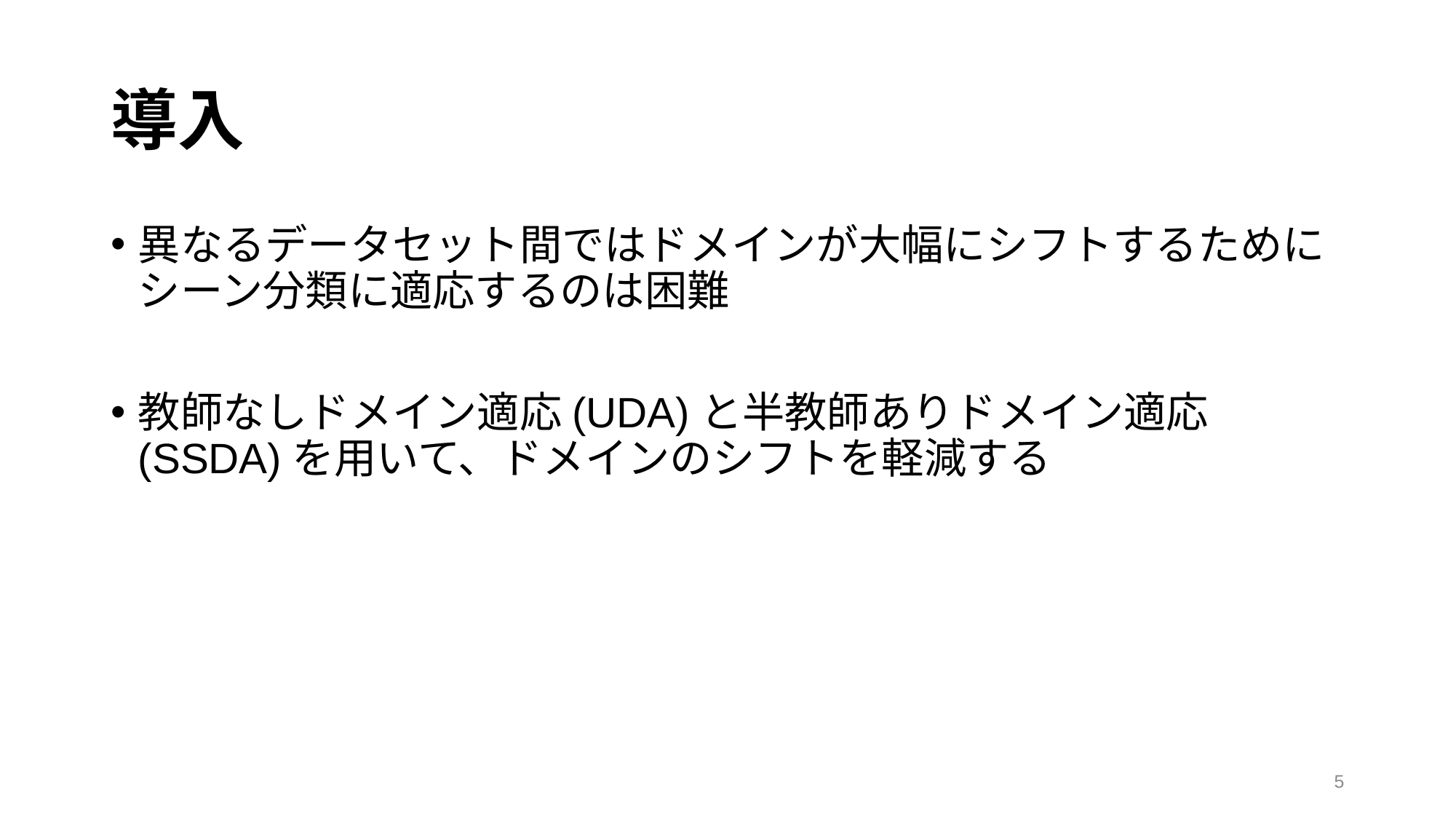

# 導入
異なるデータセット間ではドメインが大幅にシフトするためにシーン分類に適応するのは困難

教師なしドメイン適応(UDA)と半教師ありドメイン適応(SSDA)を用いて、ドメインのシフトを軽減する
5